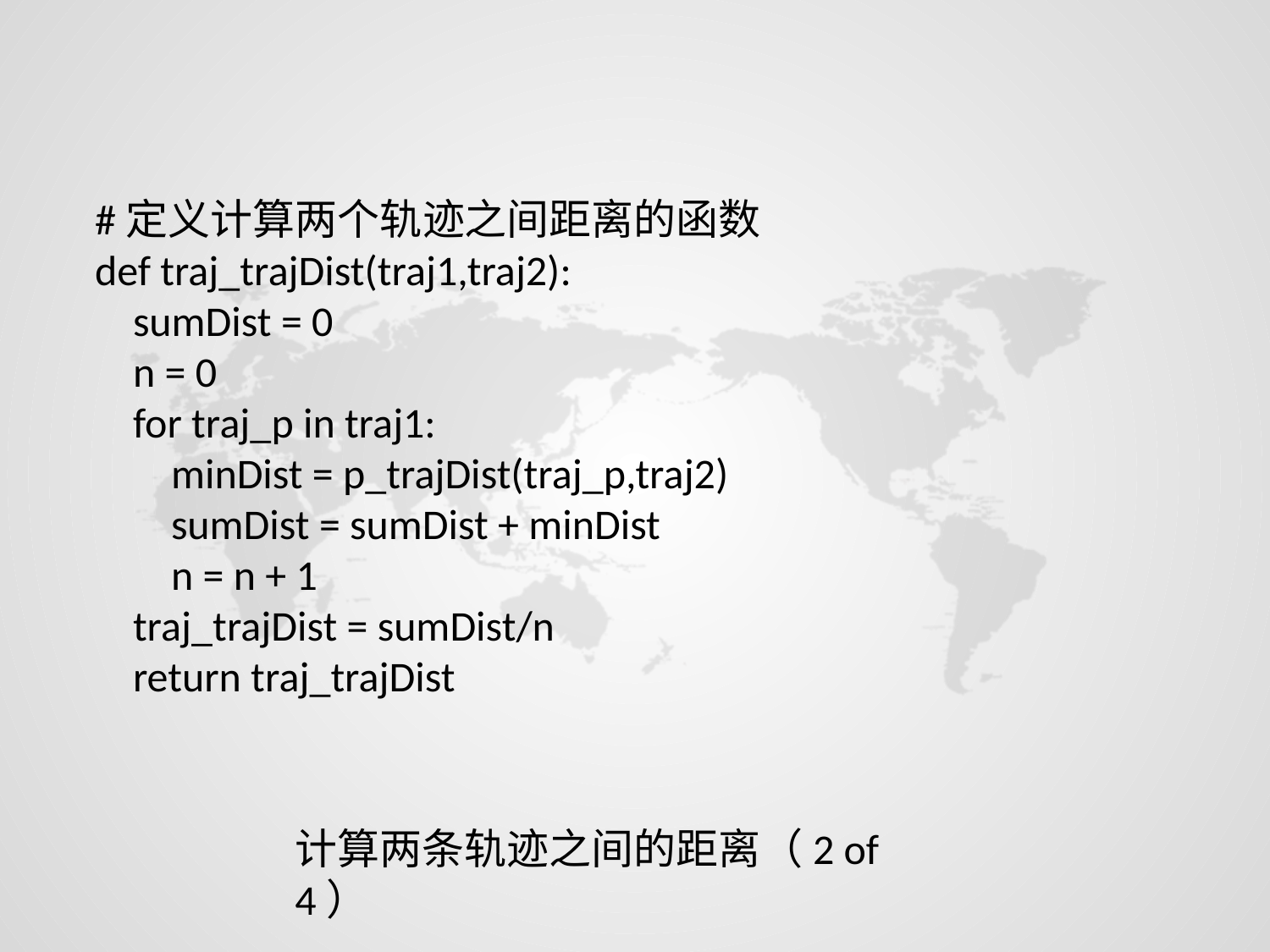

#定义计算两个轨迹之间距离的函数
def traj_trajDist(traj1,traj2):
    sumDist = 0
    n = 0
    for traj_p in traj1:
        minDist = p_trajDist(traj_p,traj2)
        sumDist = sumDist + minDist
        n = n + 1
    traj_trajDist = sumDist/n
    return traj_trajDist
计算两条轨迹之间的距离（2 of 4）